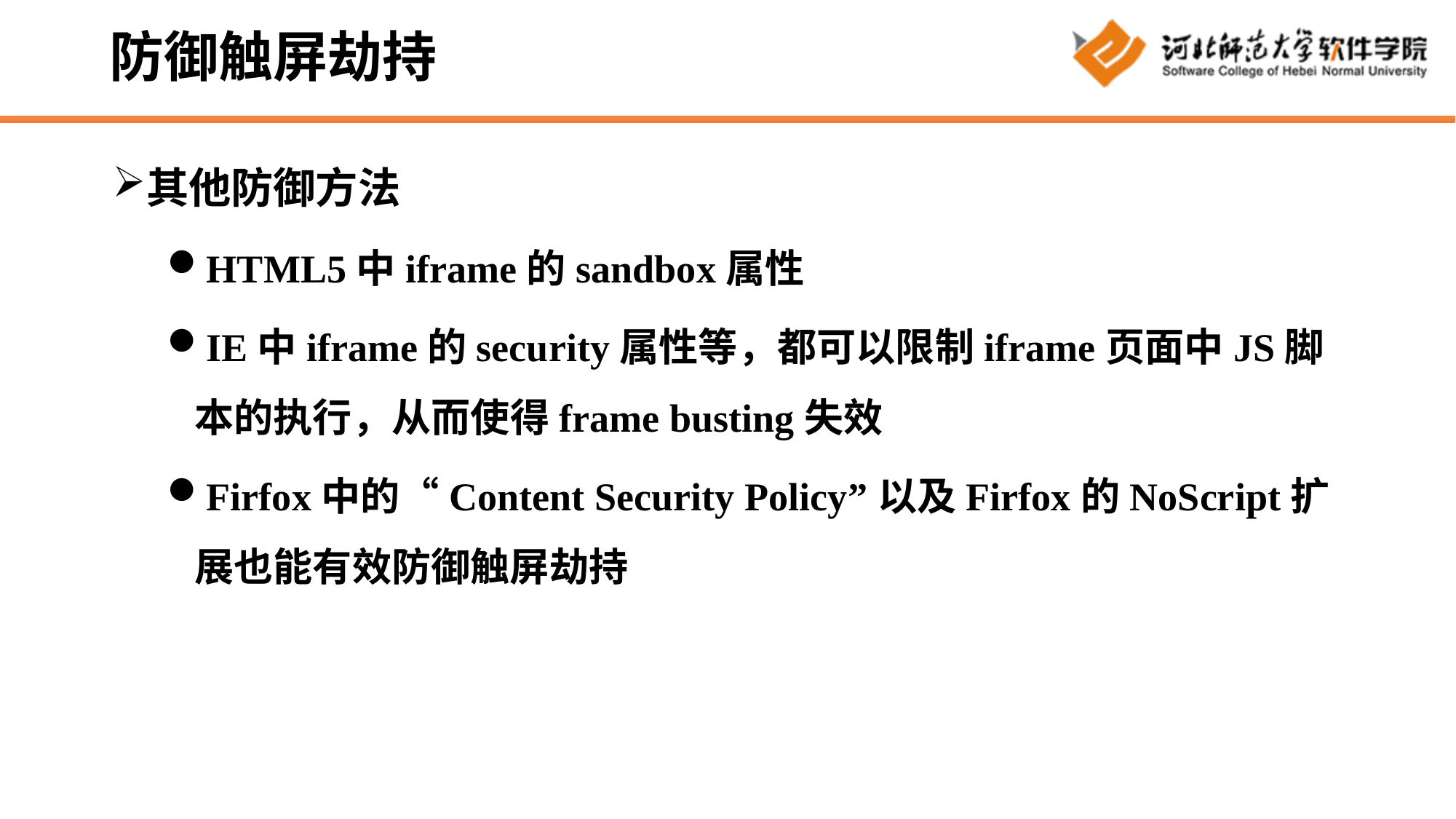

# 防御触屏劫持
其他防御方法
HTML5中iframe的sandbox属性
IE中iframe的security属性等，都可以限制iframe页面中JS脚本的执行，从而使得frame busting失效
Firfox中的“Content Security Policy”以及Firfox的NoScript扩展也能有效防御触屏劫持